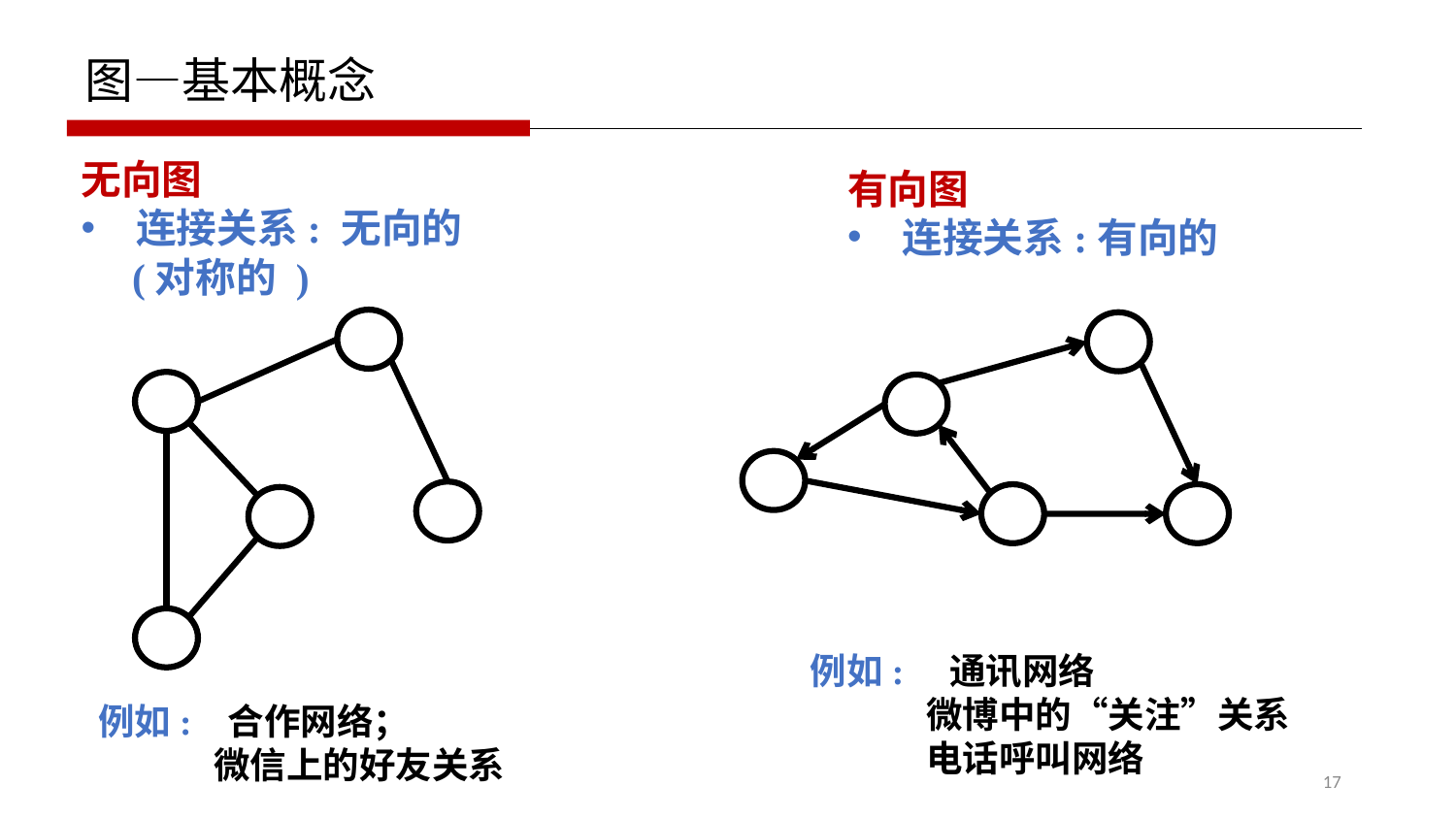

图—基本概念

无向图
连接关系: 无向的
     (对称的 )
有向图
连接关系:有向的

例如:    通讯网络
             微博中的“关注”关系
             电话呼叫网络
例如:   合作网络；
             微信上的好友关系
17